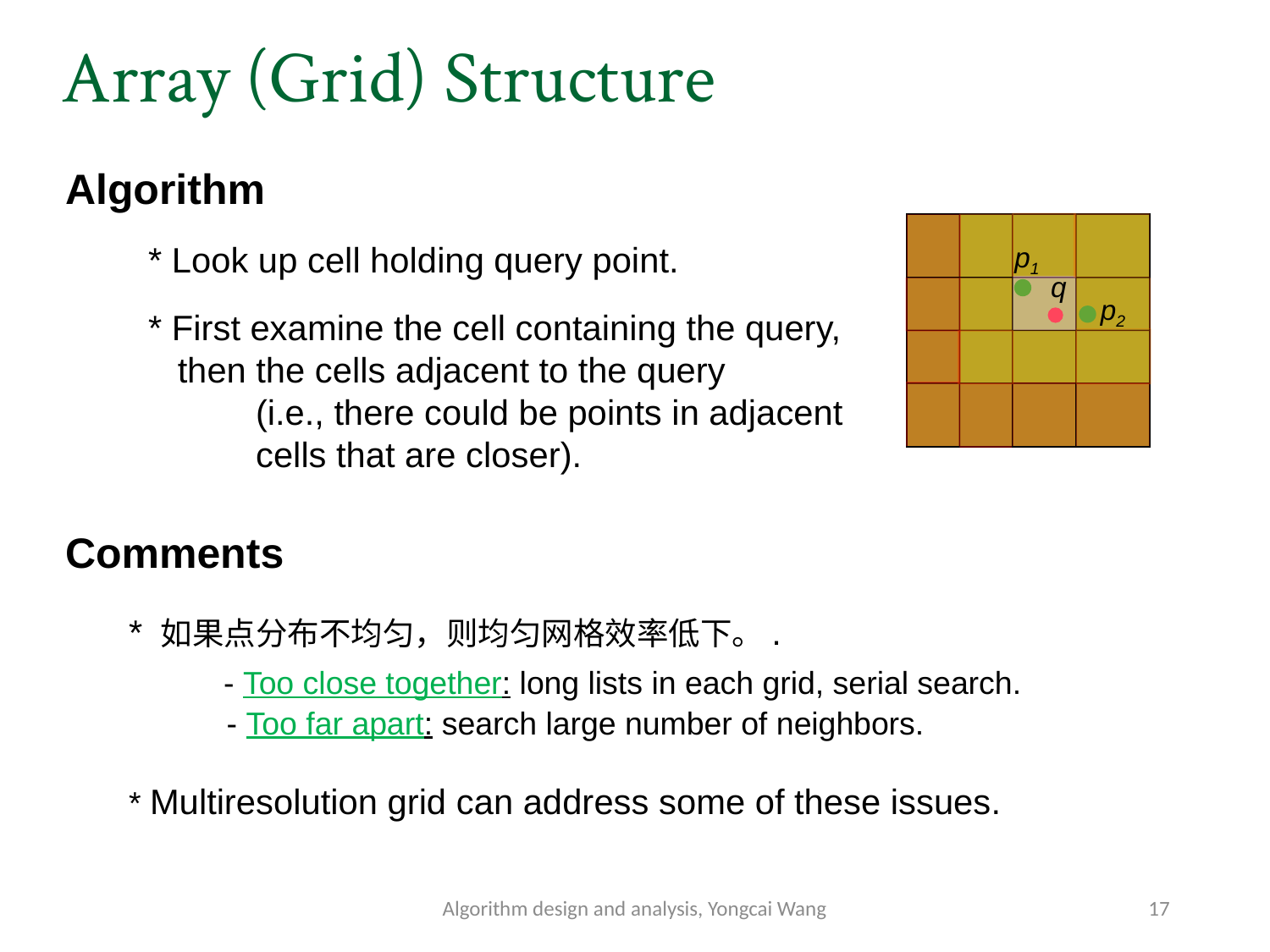

Array (Grid) Structure
Algorithm

  * Look up cell holding query point.

  * First examine the cell containing the query,
     then the cells adjacent to the query
	(i.e., there could be points in adjacent
	cells that are closer).

Comments

* 如果点分布不均匀，则均匀网格效率低下。.
        - Too close together: long lists in each grid, serial search.
           - Too far apart: search large number of neighbors.

* Multiresolution grid can address some of these issues.

p1
q

p2

Algorithm design and analysis, Yongcai Wang
17